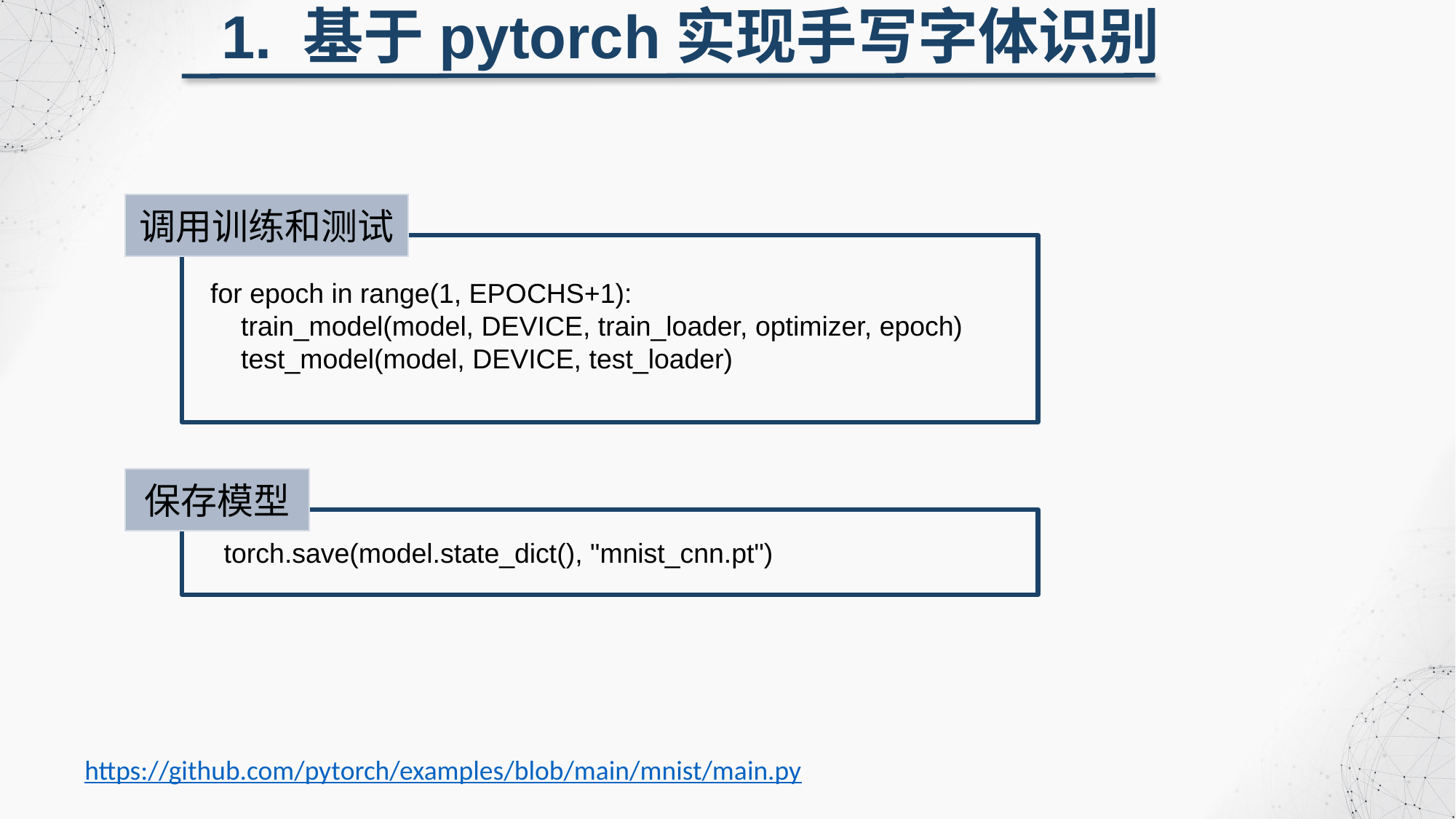

1. 基于pytorch实现手写字体识别
调用训练和测试

for epoch in range(1, EPOCHS+1):
    train_model(model, DEVICE, train_loader, optimizer, epoch)
    test_model(model, DEVICE, test_loader)
保存模型

torch.save(model.state_dict(), "mnist_cnn.pt")
https://github.com/pytorch/examples/blob/main/mnist/main.py